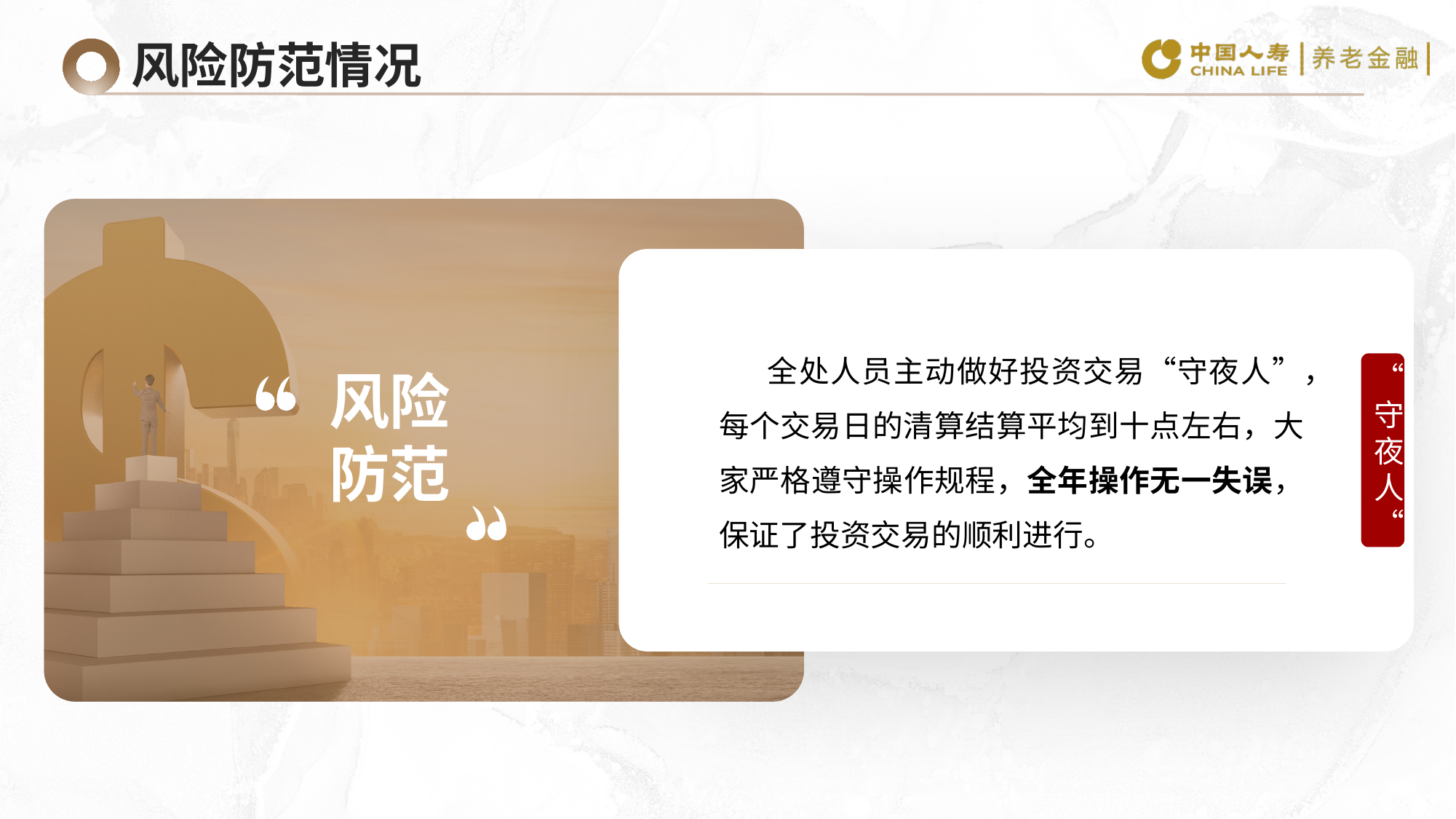

风险防范情况

全处人员主动做好投资交易“守夜人”，每个交易日的清算结算平均到十点左右，大家严格遵守操作规程，全年操作无一失误，保证了投资交易的顺利进行。
“守夜人“
风险
防范